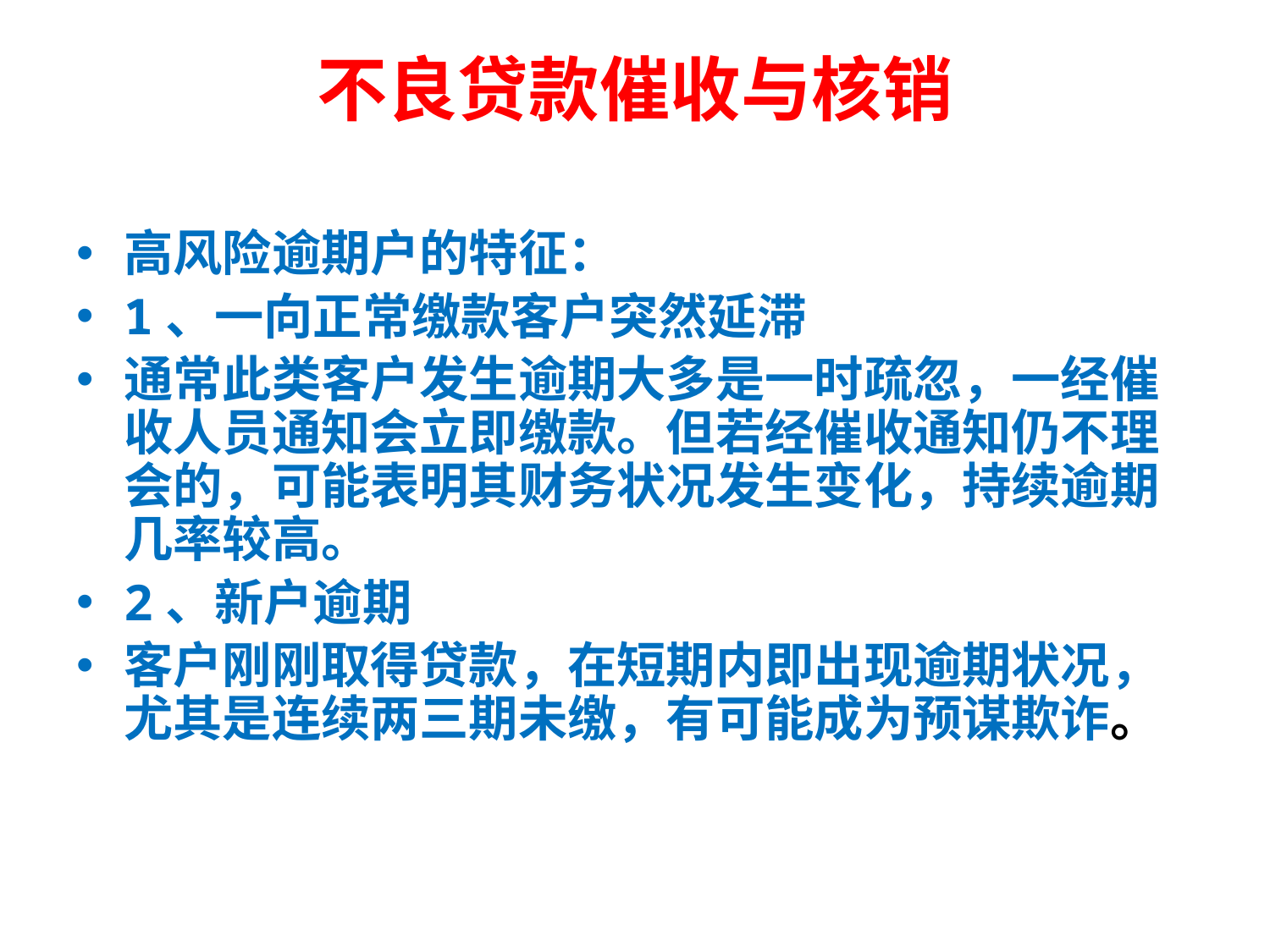

# 不良贷款催收与核销
高风险逾期户的特征：
1、一向正常缴款客户突然延滞
通常此类客户发生逾期大多是一时疏忽，一经催收人员通知会立即缴款。但若经催收通知仍不理会的，可能表明其财务状况发生变化，持续逾期几率较高。
2、新户逾期
客户刚刚取得贷款，在短期内即出现逾期状况，尤其是连续两三期未缴，有可能成为预谋欺诈。